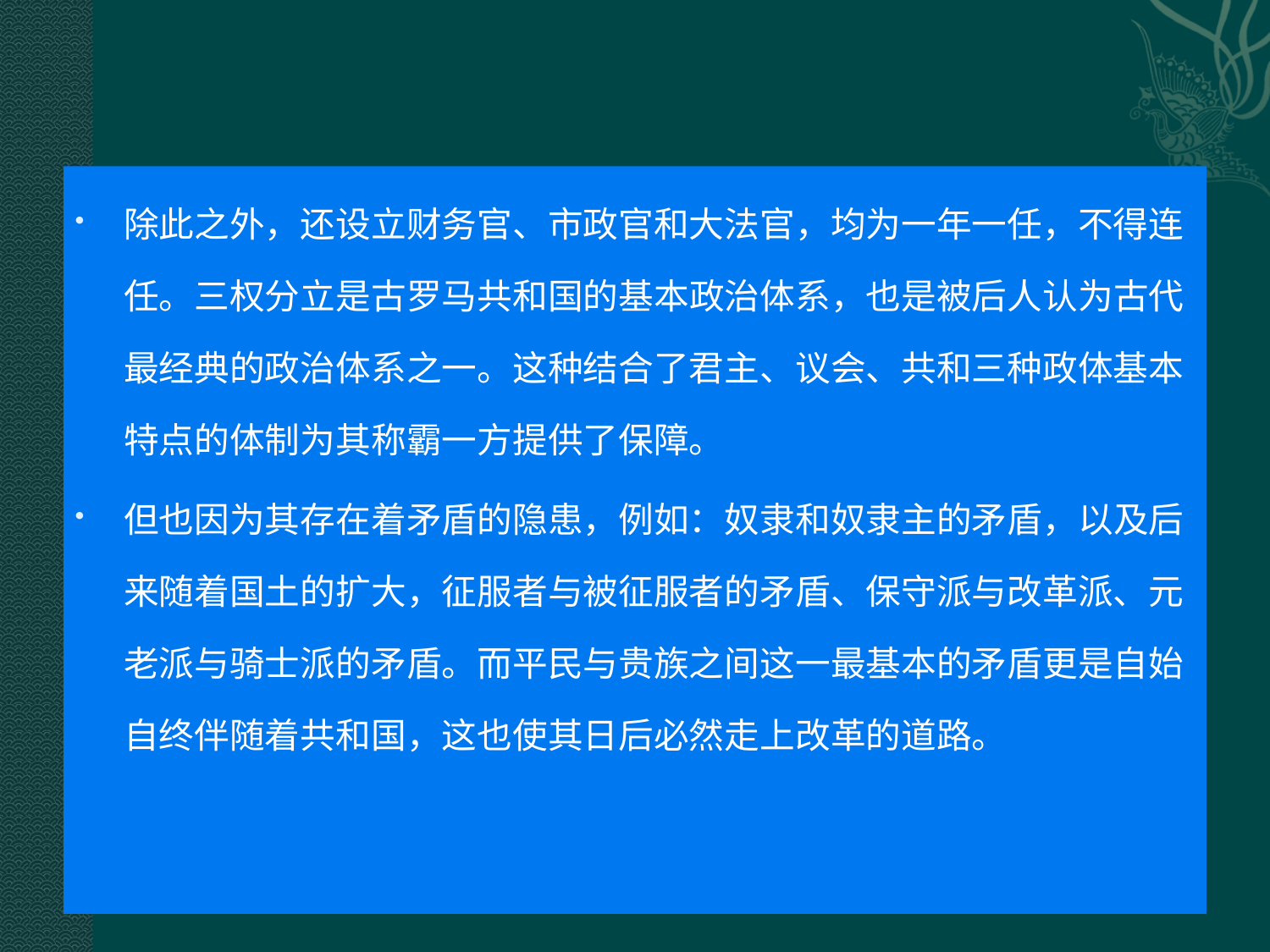

除此之外，还设立财务官、市政官和大法官，均为一年一任，不得连任。三权分立是古罗马共和国的基本政治体系，也是被后人认为古代最经典的政治体系之一。这种结合了君主、议会、共和三种政体基本特点的体制为其称霸一方提供了保障。
但也因为其存在着矛盾的隐患，例如：奴隶和奴隶主的矛盾，以及后来随着国土的扩大，征服者与被征服者的矛盾、保守派与改革派、元老派与骑士派的矛盾。而平民与贵族之间这一最基本的矛盾更是自始自终伴随着共和国，这也使其日后必然走上改革的道路。